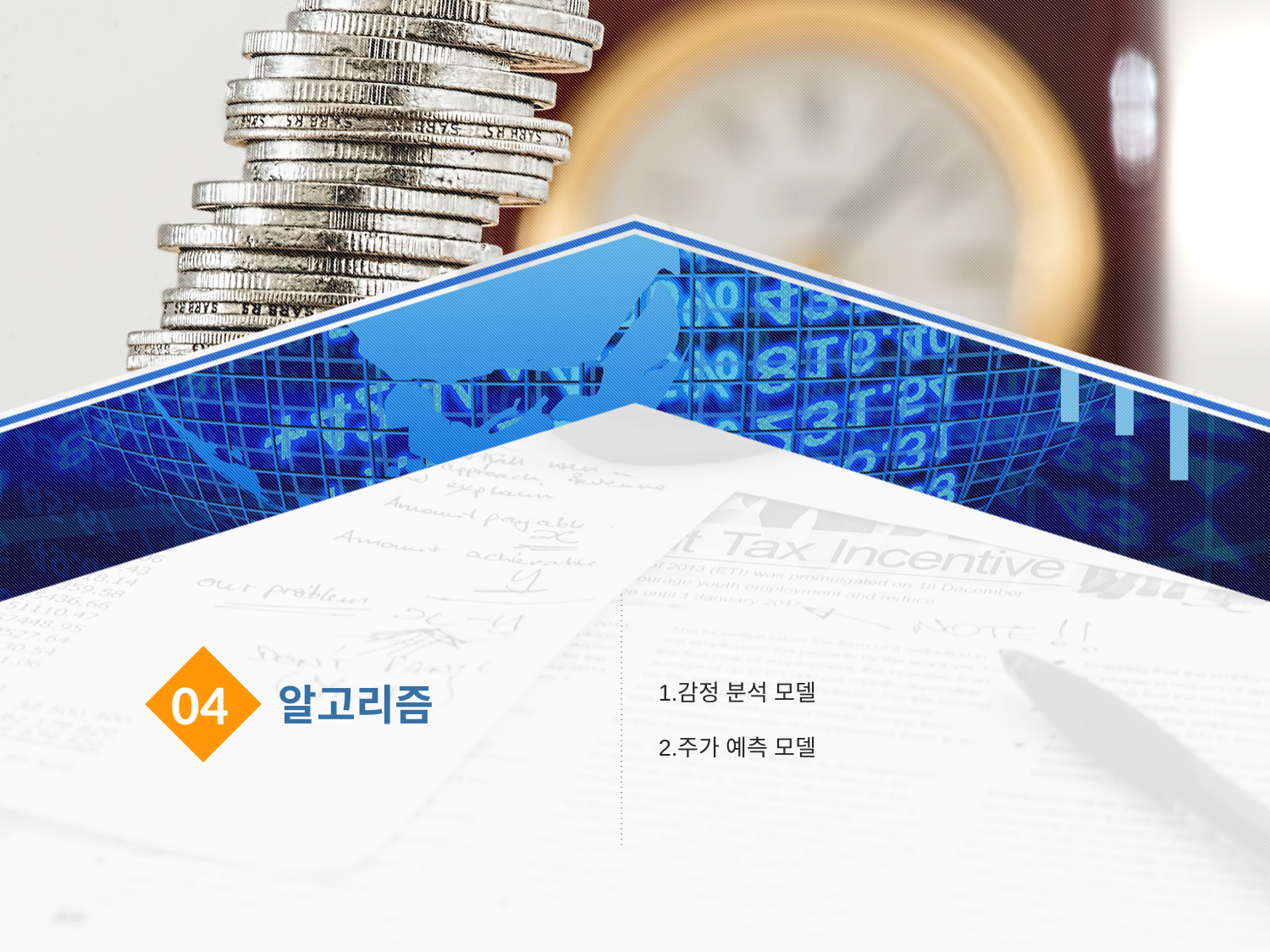

감정 분석 모델
주가 예측 모델

04
알고리즘